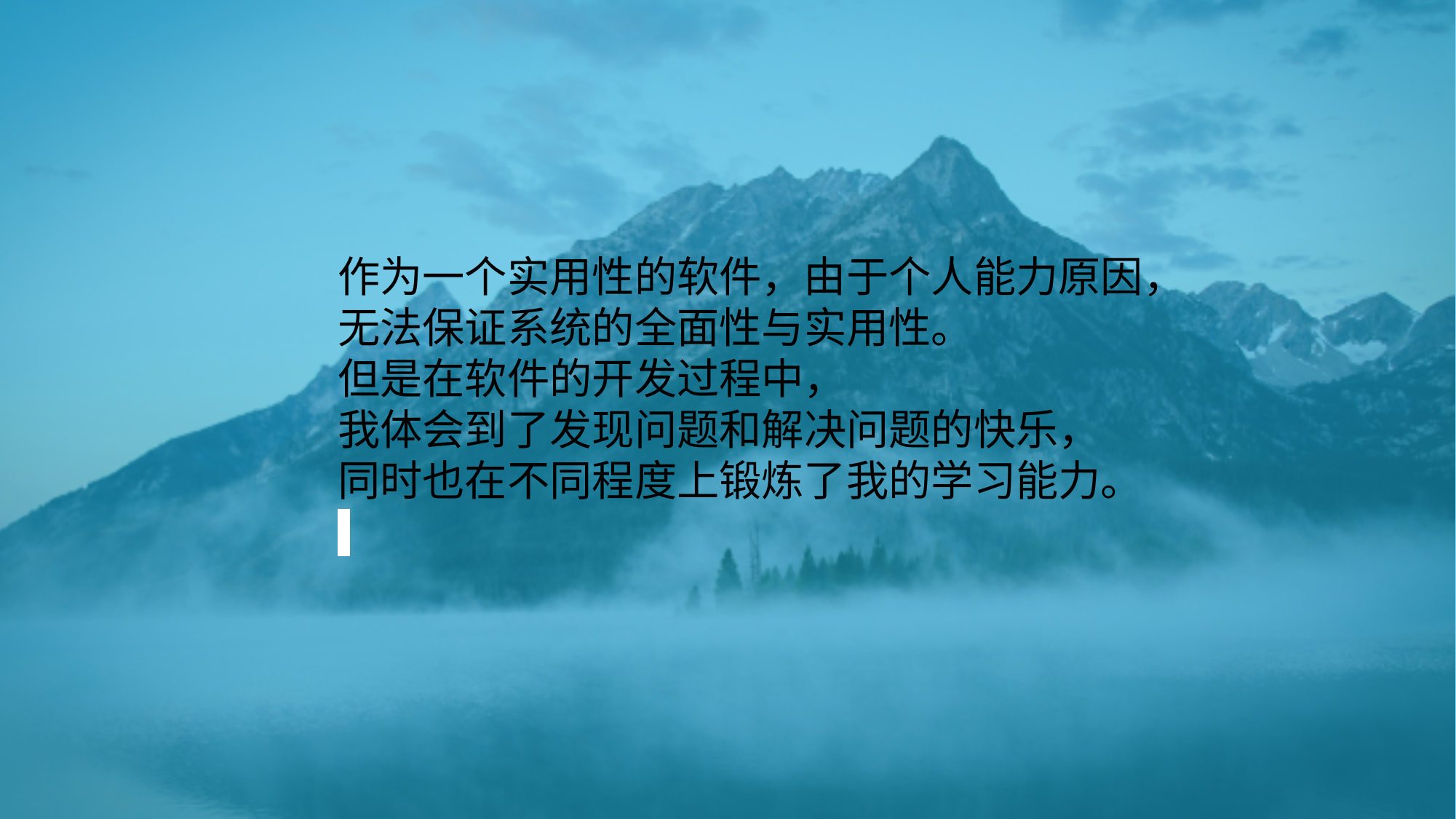

作为一个实用性的软件，由于个人能力原因，
无法保证系统的全面性与实用性。
但是在软件的开发过程中，
我体会到了发现问题和解决问题的快乐，
同时也在不同程度上锻炼了我的学习能力。